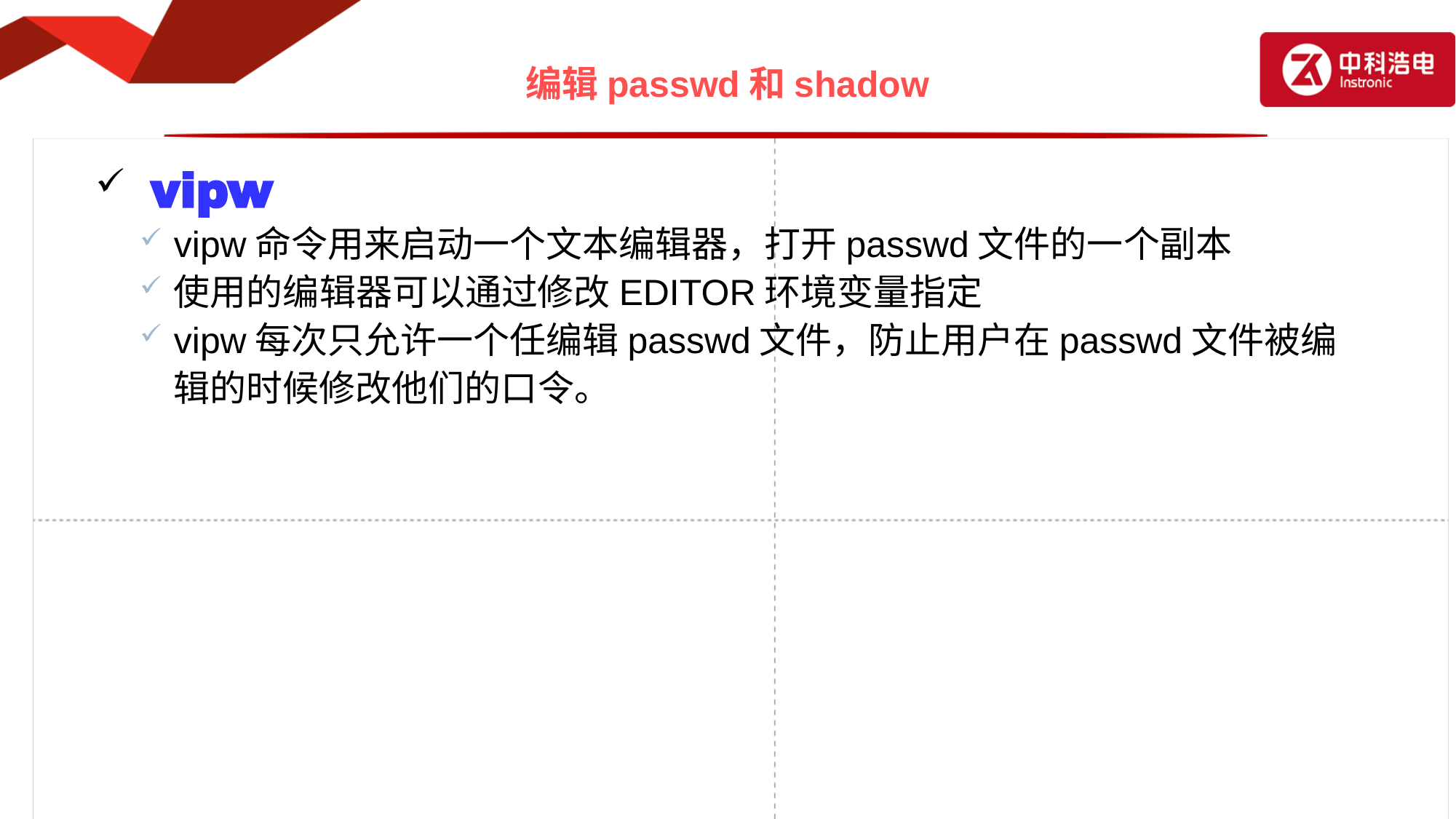

# 编辑passwd和shadow
vipw
vipw命令用来启动一个文本编辑器，打开passwd文件的一个副本
使用的编辑器可以通过修改EDITOR环境变量指定
vipw每次只允许一个任编辑passwd文件，防止用户在passwd文件被编辑的时候修改他们的口令。